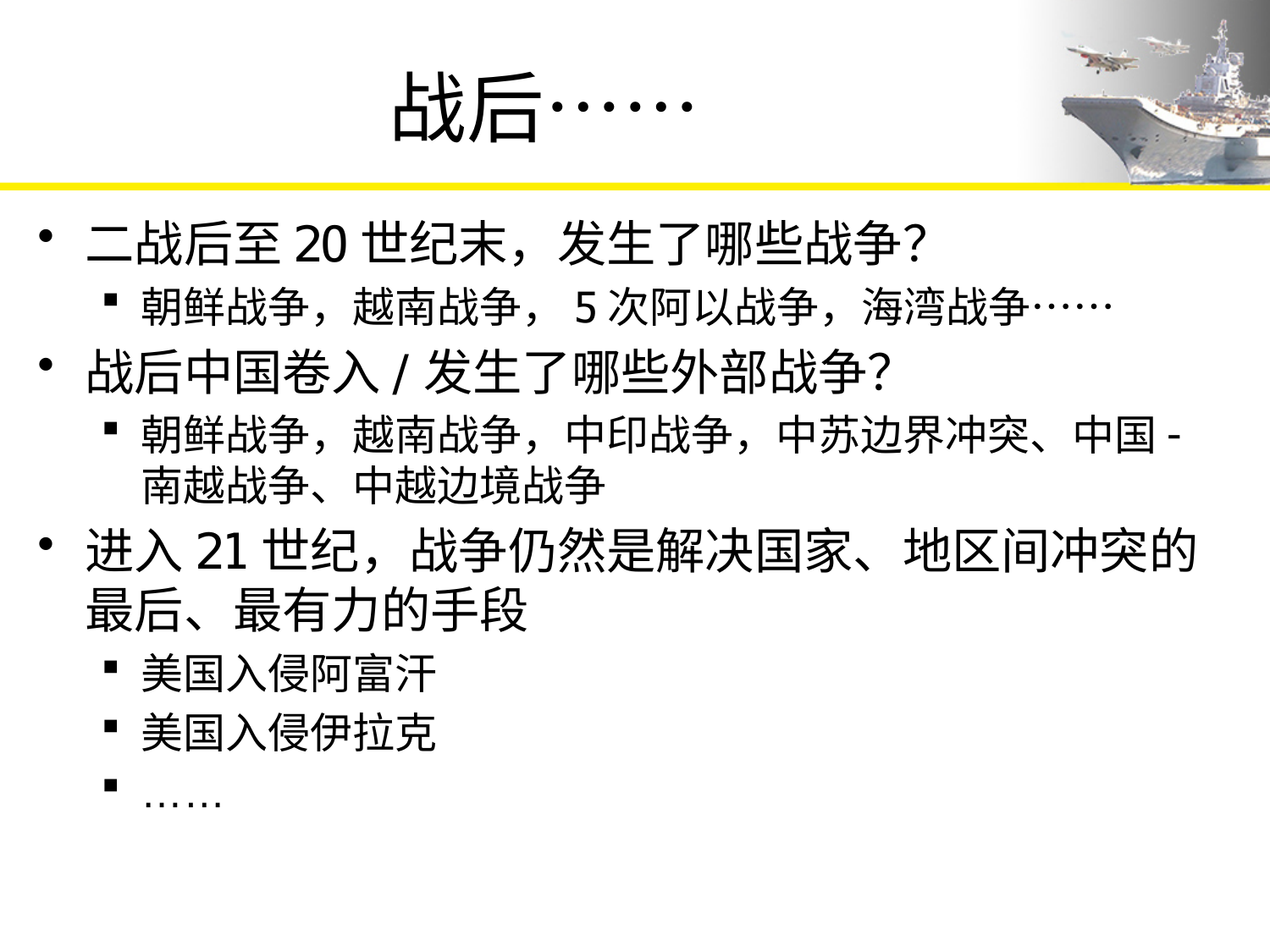

# 战后……
二战后至20世纪末，发生了哪些战争？
朝鲜战争，越南战争，5次阿以战争，海湾战争……
战后中国卷入/发生了哪些外部战争？
朝鲜战争，越南战争，中印战争，中苏边界冲突、中国-南越战争、中越边境战争
进入21世纪，战争仍然是解决国家、地区间冲突的最后、最有力的手段
美国入侵阿富汗
美国入侵伊拉克
……